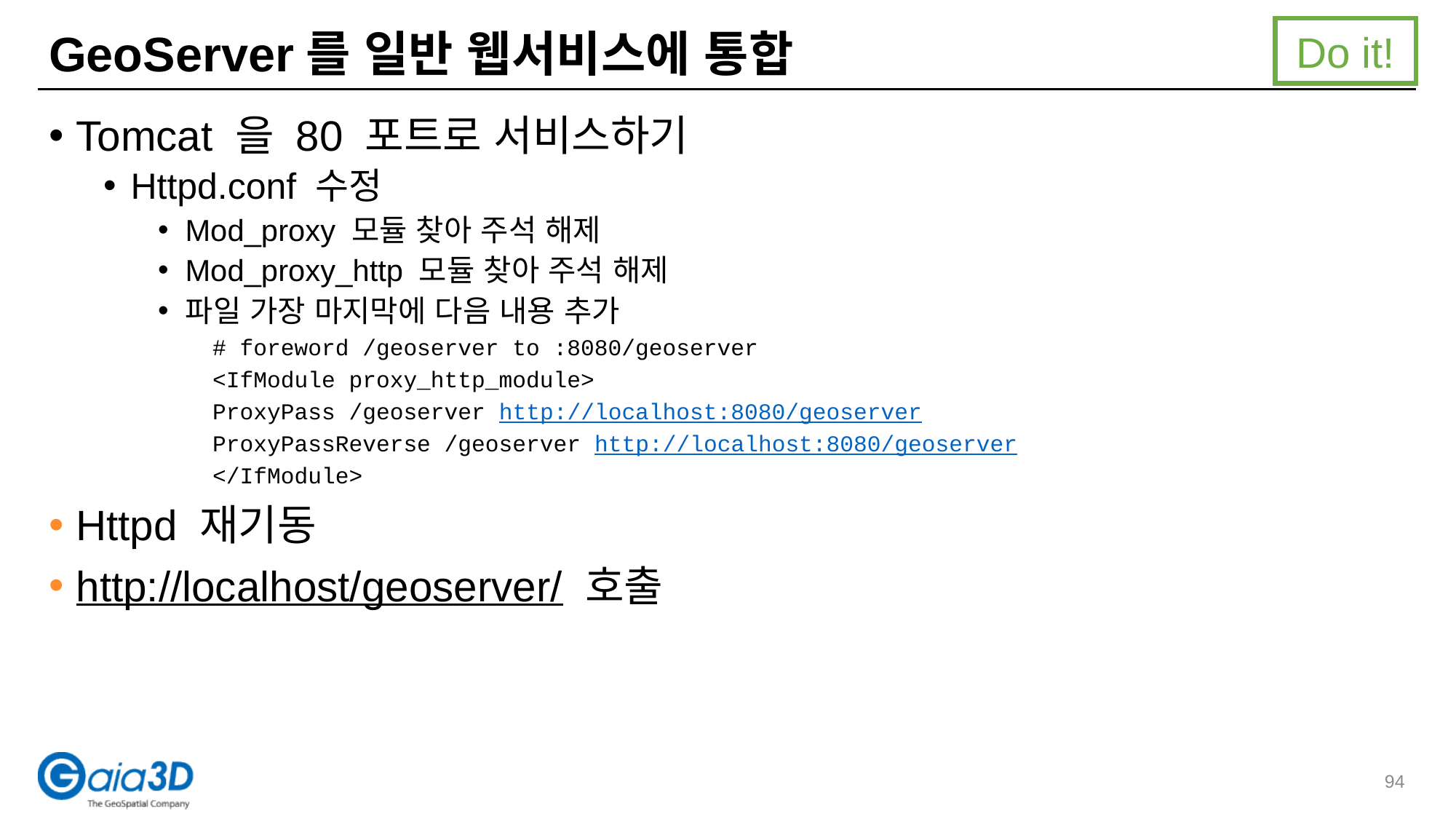

Do it!
# GeoServer를 일반 웹서비스에 통합
Tomcat 을 80 포트로 서비스하기
Httpd.conf 수정
Mod_proxy 모듈 찾아 주석 해제
Mod_proxy_http 모듈 찾아 주석 해제
파일 가장 마지막에 다음 내용 추가
# foreword /geoserver to :8080/geoserver
<IfModule proxy_http_module>
ProxyPass /geoserver http://localhost:8080/geoserver
ProxyPassReverse /geoserver http://localhost:8080/geoserver
</IfModule>
Httpd 재기동
http://localhost/geoserver/ 호출

94